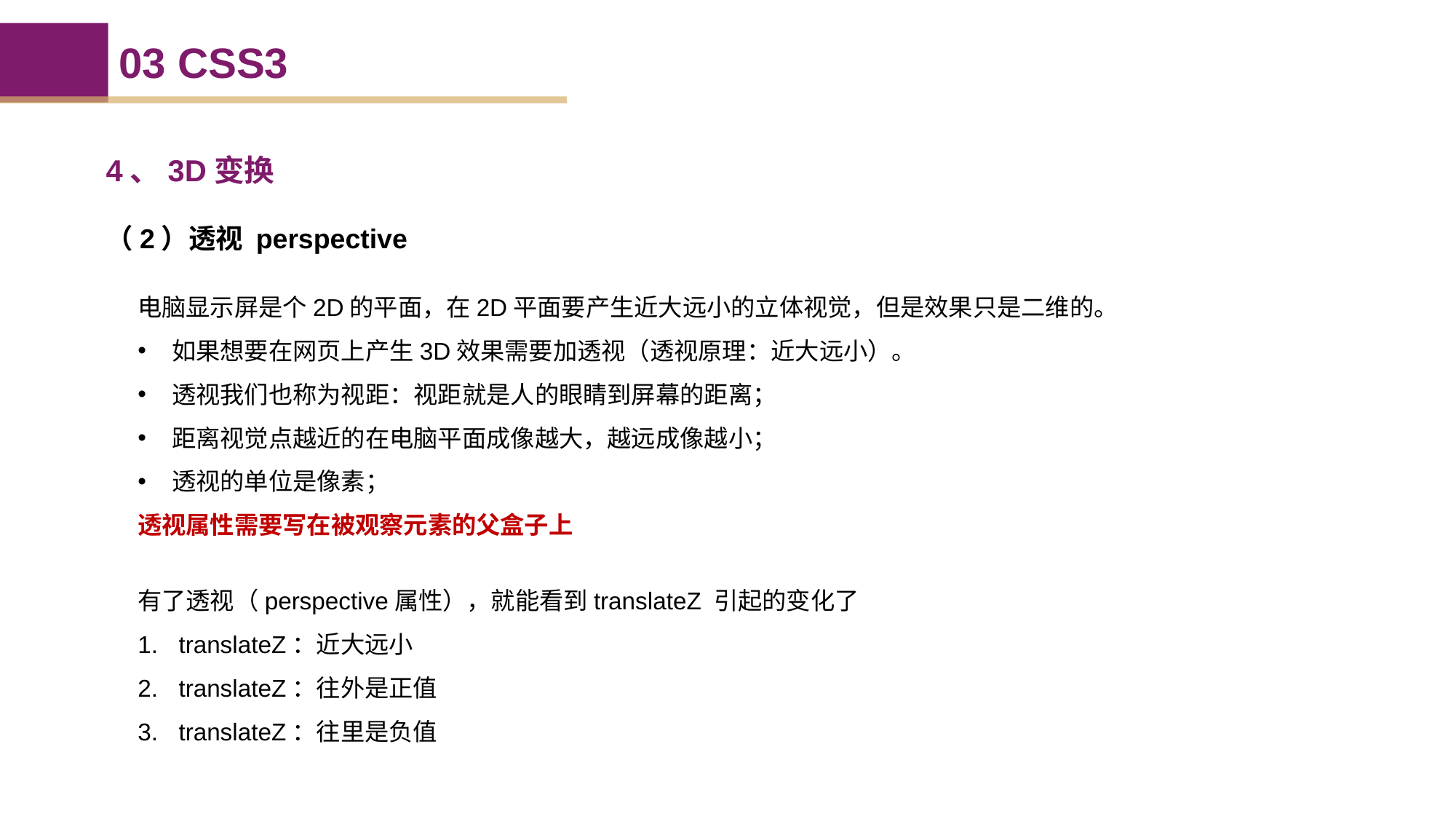

03 CSS3
4、3D变换
（2）透视 perspective
电脑显示屏是个2D的平面，在2D平面要产生近大远小的立体视觉，但是效果只是二维的。
如果想要在网页上产生3D效果需要加透视（透视原理：近大远小）。
透视我们也称为视距：视距就是人的眼睛到屏幕的距离；
距离视觉点越近的在电脑平面成像越大，越远成像越小；
透视的单位是像素；
透视属性需要写在被观察元素的父盒子上
有了透视（perspective属性），就能看到translateZ 引起的变化了
translateZ：近大远小
translateZ：往外是正值
translateZ：往里是负值
32